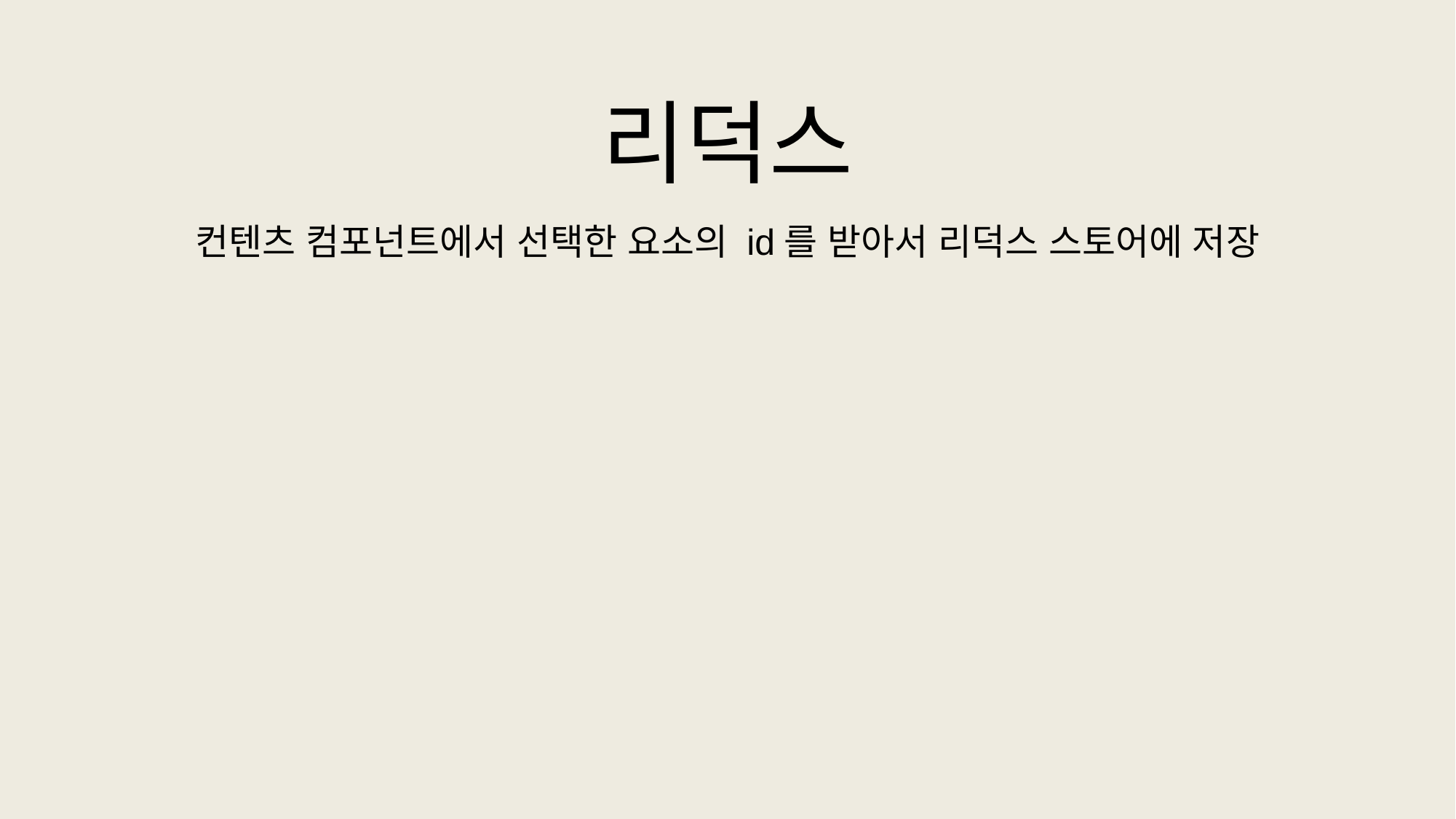

리덕스
컨텐츠 컴포넌트에서 선택한 요소의 id를 받아서 리덕스 스토어에 저장